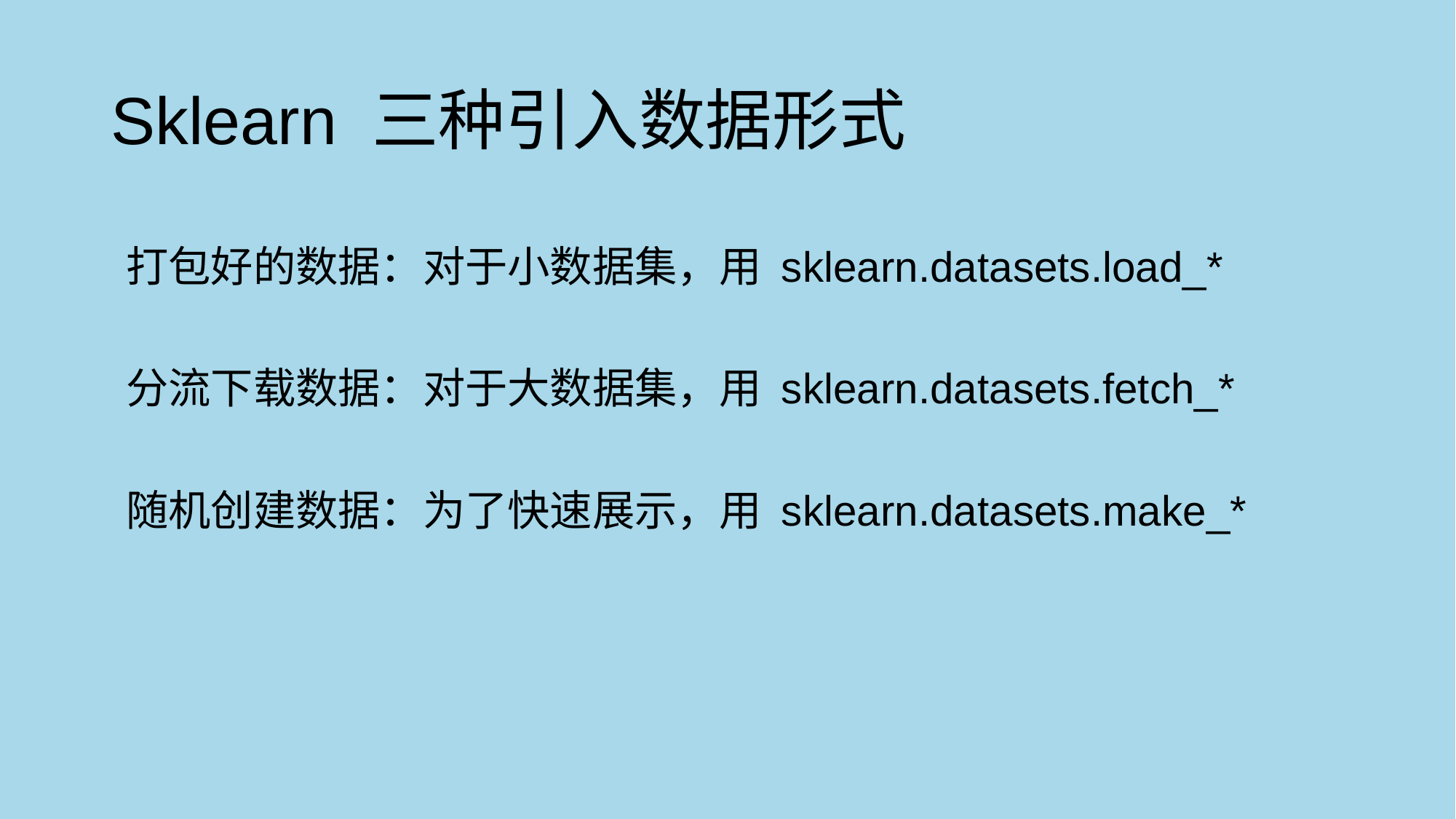

# Sklearn 三种引入数据形式

打包好的数据：对于小数据集，用 sklearn.datasets.load_*

分流下载数据：对于大数据集，用 sklearn.datasets.fetch_*

随机创建数据：为了快速展示，用 sklearn.datasets.make_*